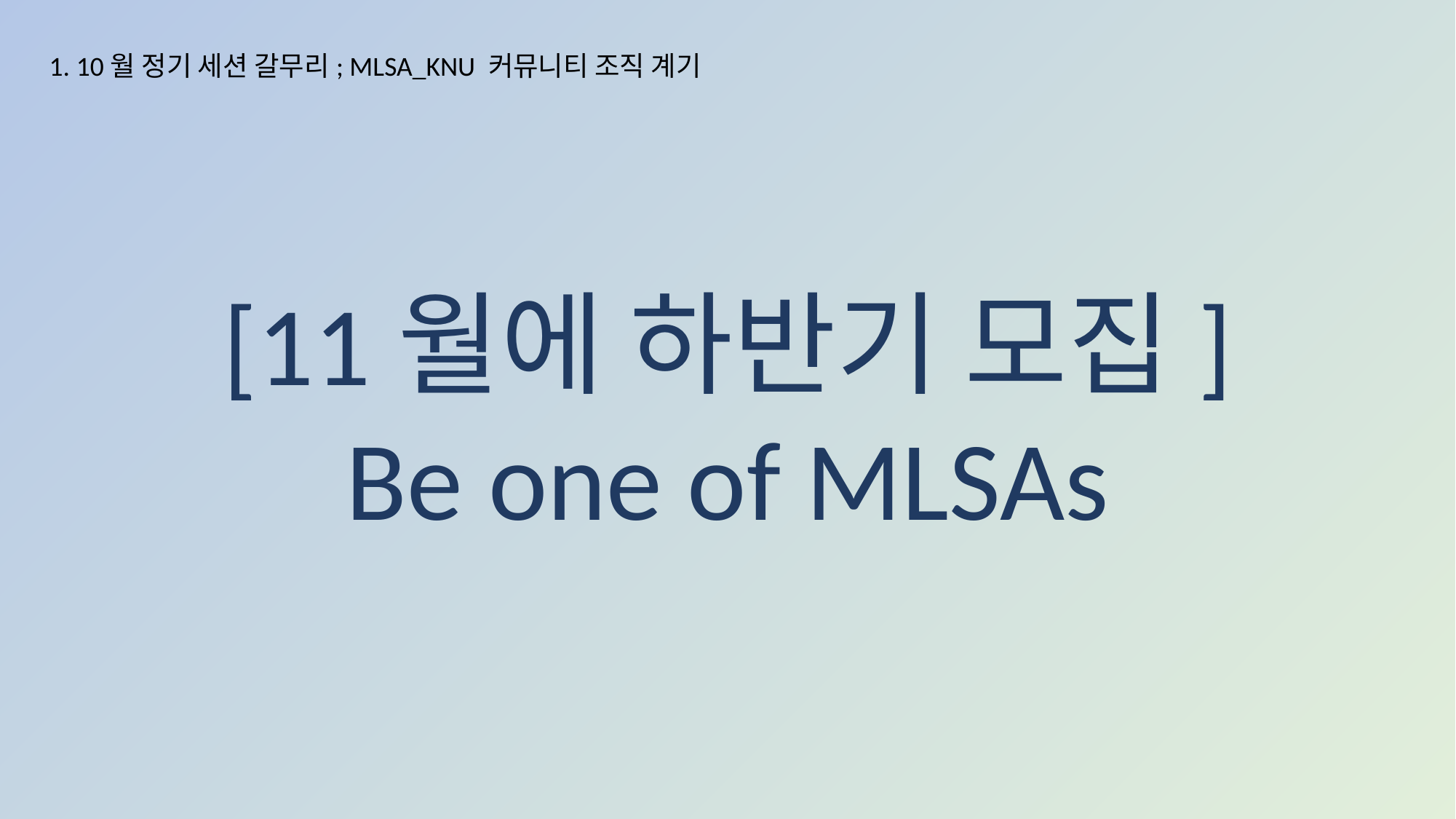

1. 10월 정기 세션 갈무리; MLSA_KNU 커뮤니티 조직 계기
[11월에 하반기 모집]
Be one of MLSAs